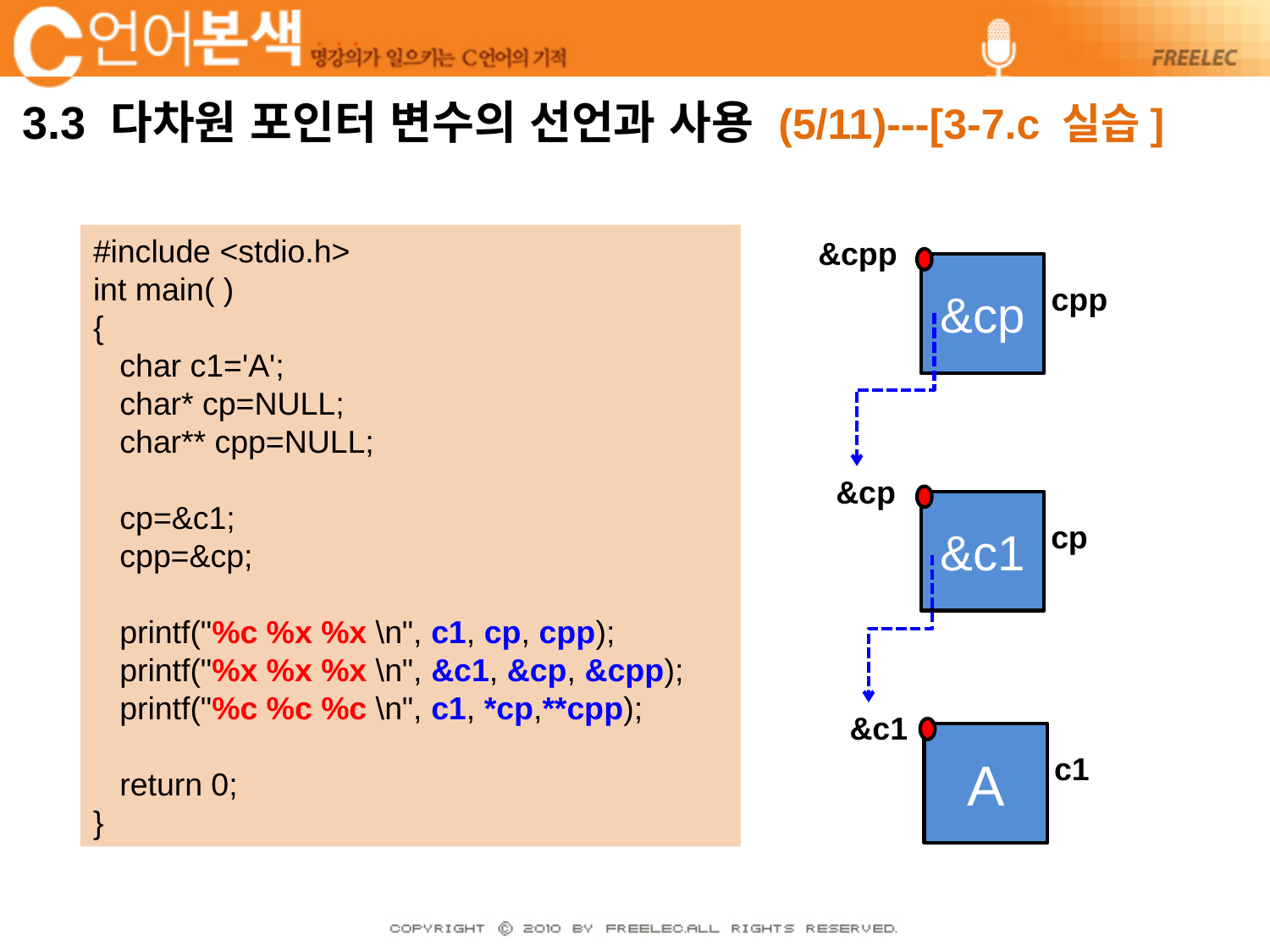

# 3.3 다차원 포인터 변수의 선언과 사용 (5/11)---[3-7.c 실습]

&cpp
&cp
cpp

&cp
&c1
cp

&c1
A
c1

#include <stdio.h>
int main( )
{
   char c1='A';
   char* cp=NULL;
   char** cpp=NULL;

   cp=&c1;
   cpp=&cp;

   printf("%c %x %x \n", c1, cp, cpp);
   printf("%x %x %x \n", &c1, &cp, &cpp);
   printf("%c %c %c \n", c1, *cp,**cpp);

   return 0;
}